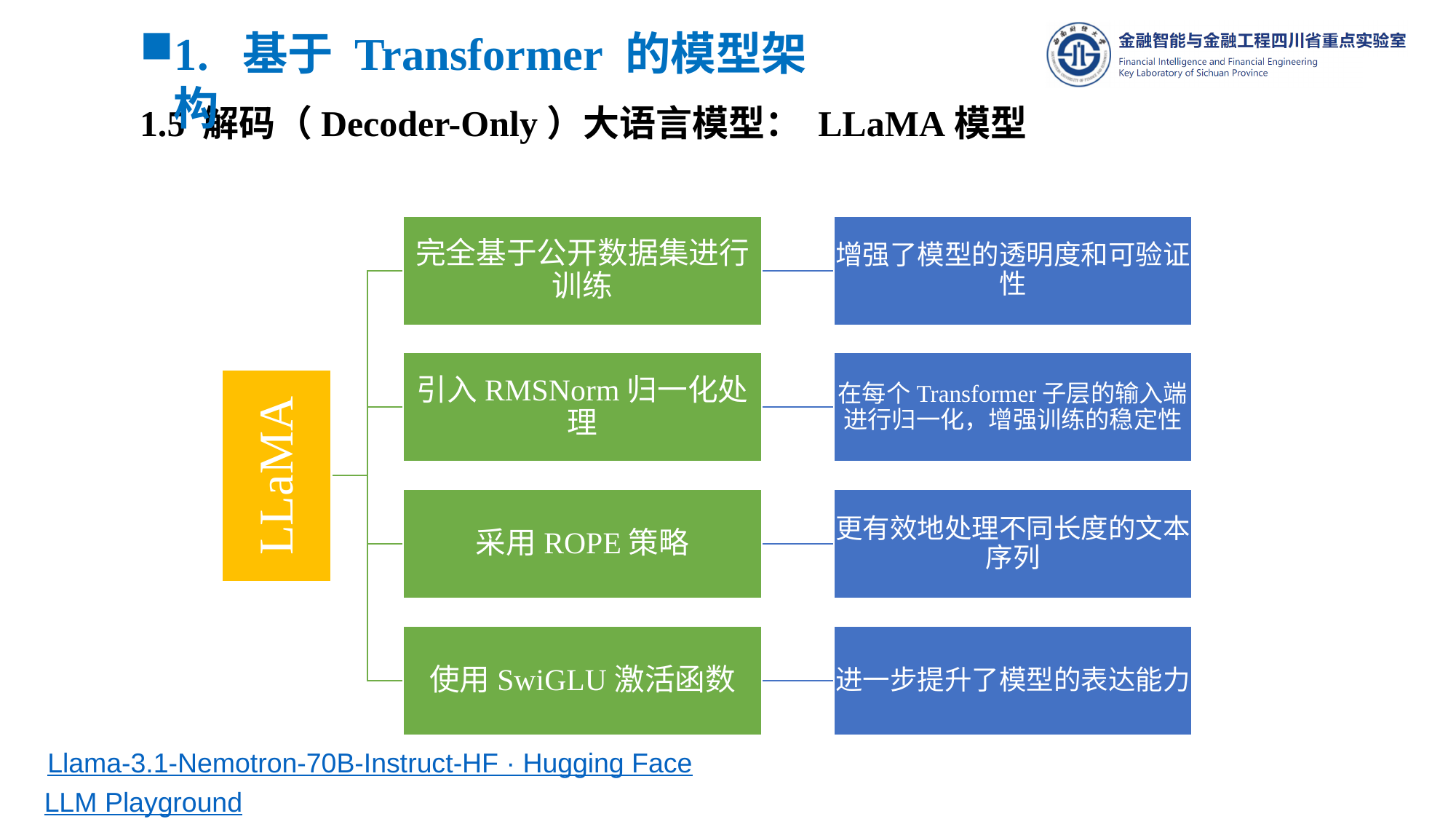

1.  基于 Transformer 的模型架构
1.5 解码（Decoder-Only）大语言模型： LLaMA模型

LLaMA
完全基于公开数据集进行训练
增强了模型的透明度和可验证性
引入RMSNorm归一化处理
在每个Transformer子层的输入端进行归一化，增强训练的稳定性
采用ROPE策略
更有效地处理不同长度的文本序列
使用SwiGLU激活函数
进一步提升了模型的表达能力
Llama-3.1-Nemotron-70B-Instruct-HF · Hugging Face
LLM Playground